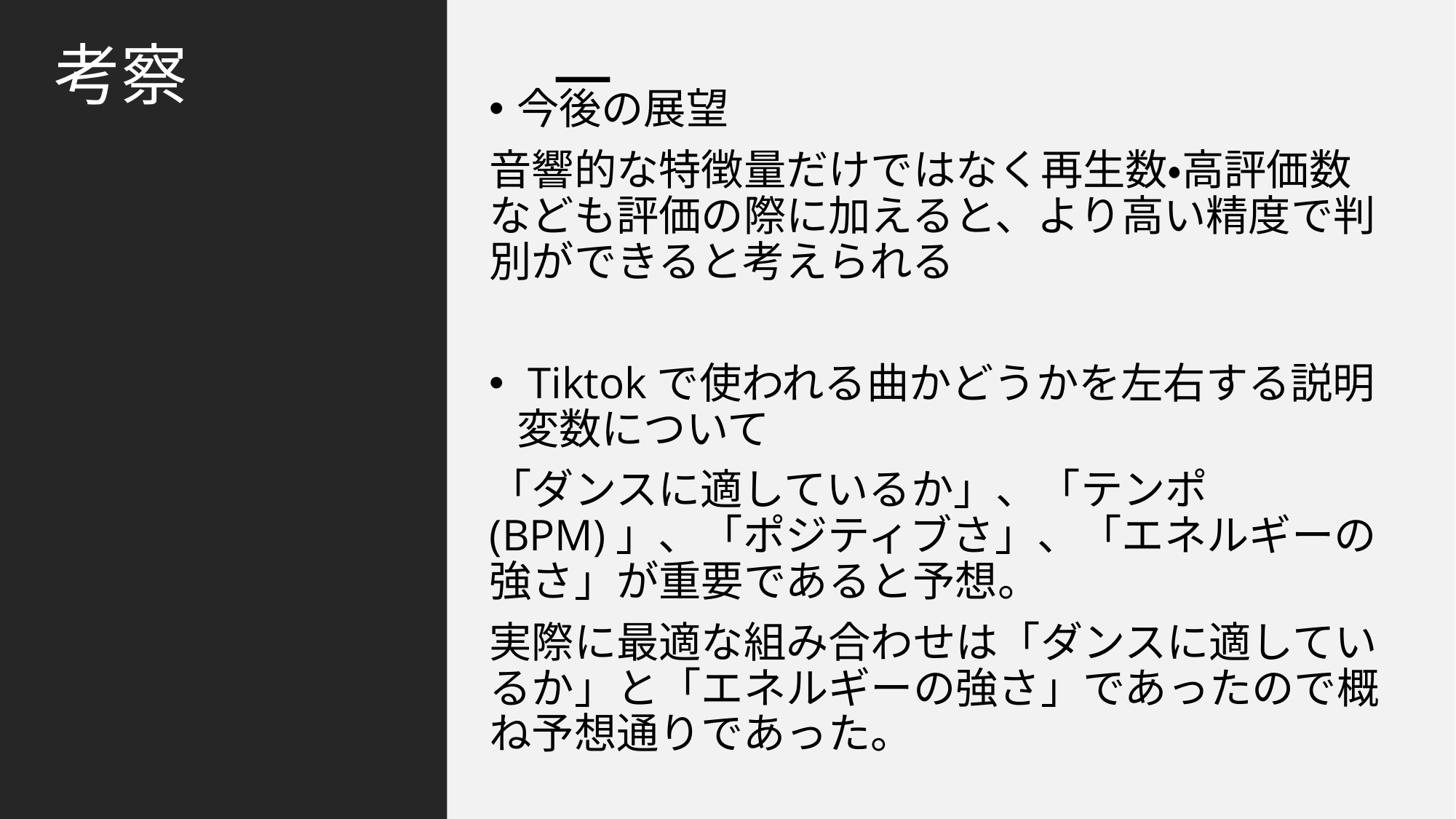

# 考察

今後の展望
音響的な特徴量だけではなく再生数・高評価数なども評価の際に加えると、より高い精度で判別ができると考えられる

 Tiktokで使われる曲かどうかを左右する説明変数について
「ダンスに適しているか」、「テンポ (BPM)」、「ポジティブさ」、「エネルギーの強さ」が重要であると予想。
実際に最適な組み合わせは「ダンスに適しているか」と「エネルギーの強さ」であったので概ね予想通りであった。